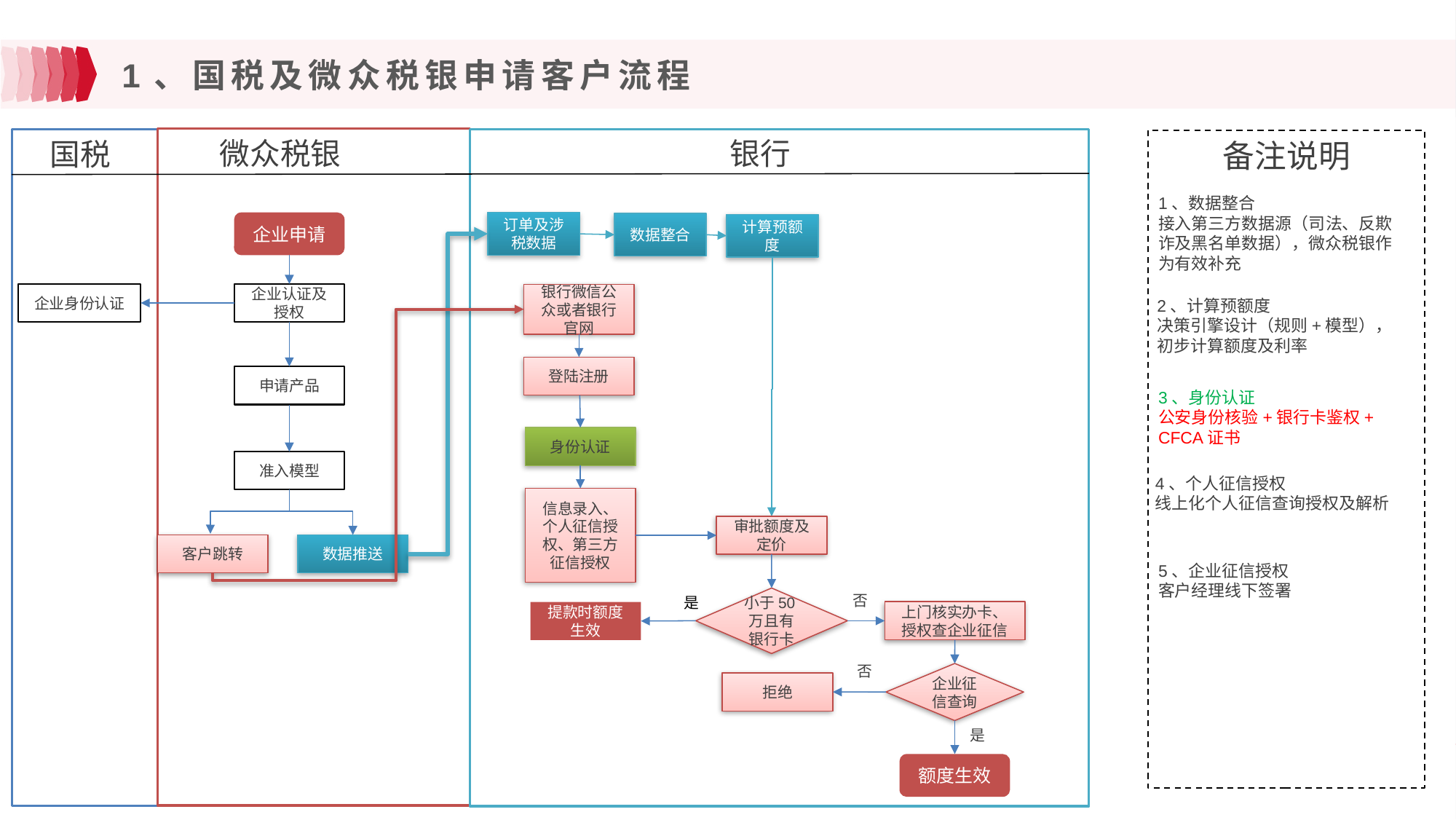

# 1、国税及微众税银申请客户流程

银行

微众税银

国税
        备注说明
1、数据整合
接入第三方数据源（司法、反欺诈及黑名单数据），微众税银作为有效补充
企业申请
订单及涉税数据
数据整合
计算预额度
企业身份认证
企业认证及授权
银行微信公众或者银行官网
2、计算预额度
决策引擎设计（规则+模型），初步计算额度及利率
登陆注册
申请产品
3、身份认证
公安身份核验+银行卡鉴权+ CFCA证书
身份认证
准入模型
4、个人征信授权
线上化个人征信查询授权及解析
信息录入、个人征信授权、第三方征信授权
审批额度及定价
客户跳转
数据推送
5、企业征信授权
客户经理线下签署
否
是
小于50万且有银行卡
上门核实办卡、授权查企业征信
提款时额度生效
否
企业征信查询
拒绝
是
额度生效